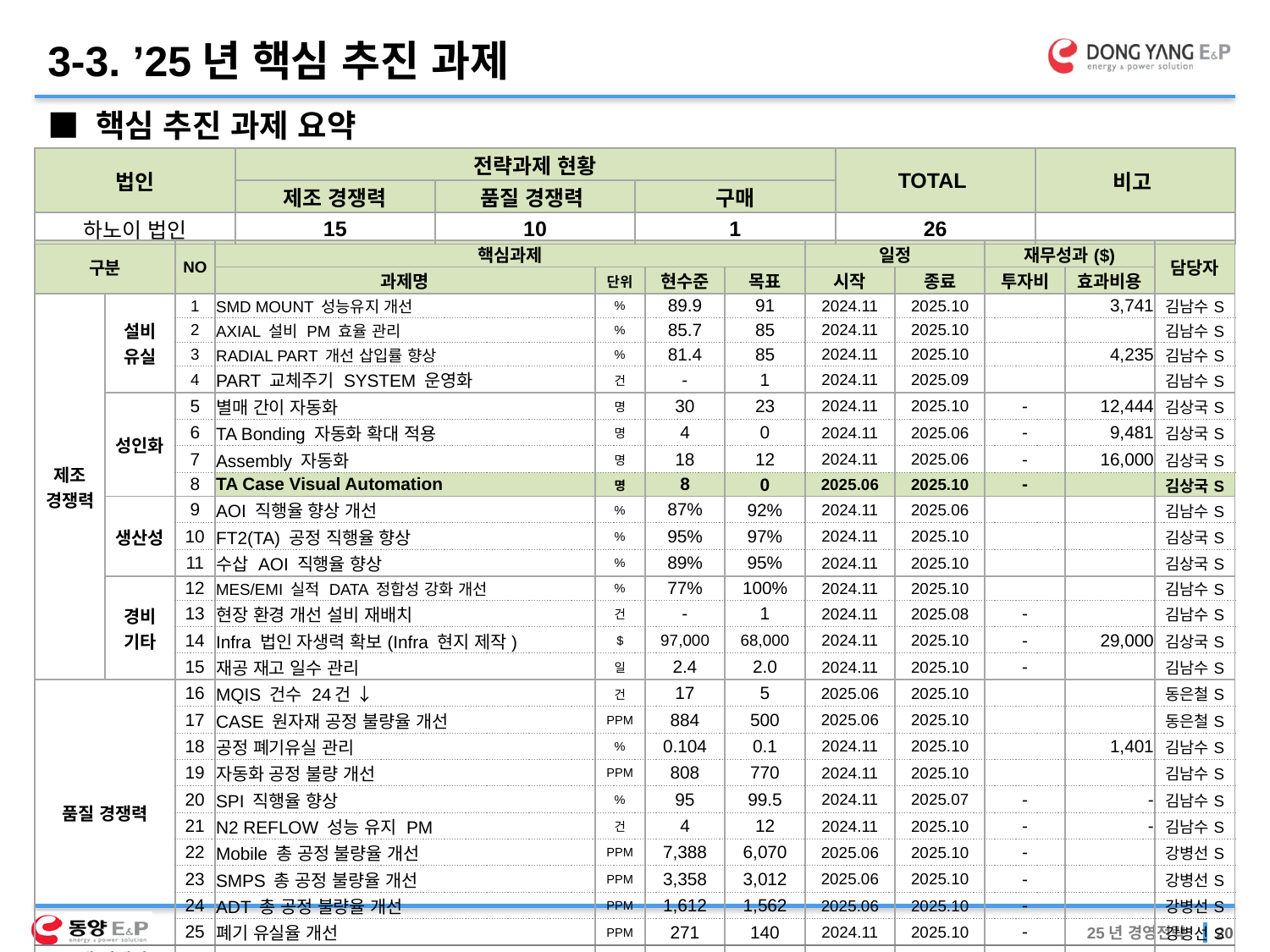

3-3. ’25년 핵심 추진 과제
■ 핵심 추진 과제 요약
| 법인 | 전략과제 현황 |  |  | TOTAL | 비고 |
| --- | --- | --- | --- | --- | --- |
|  | 제조 경쟁력 | 품질 경쟁력 | 구매 |  |  |
| 하노이 법인 | 15 | 10 | 1 | 26 |  |
| 구분 |  | NO | 핵심과제 |  |  |  | 일정 |  | 재무성과($) |  | 담당자 |
| --- | --- | --- | --- | --- | --- | --- | --- | --- | --- | --- | --- |
|  |  |  | 과제명 | 단위 | 현수준 | 목표 | 시작 | 종료 | 투자비 | 효과비용 |  |
| 제조 경쟁력 | 설비 유실 | 1 | SMD MOUNT 성능유지 개선 | % | 89.9 | 91 | 2024.11 | 2025.10 |  | 3,741 | 김남수S |
|  |  | 2 | AXIAL 설비 PM 효율 관리 | % | 85.7 | 85 | 2024.11 | 2025.10 |  |  | 김남수S |
|  |  | 3 | RADIAL PART 개선 삽입률 향상 | % | 81.4 | 85 | 2024.11 | 2025.10 |  | 4,235 | 김남수S |
|  |  | 4 | PART 교체주기 SYSTEM 운영화 | 건 | - | 1 | 2024.11 | 2025.09 |  |  | 김남수S |
|  | 성인화 | 5 | 별매 간이 자동화 | 명 | 30 | 23 | 2024.11 | 2025.10 | - | 12,444 | 김상국S |
|  |  | 6 | TA Bonding 자동화 확대 적용 | 명 | 4 | 0 | 2024.11 | 2025.06 | - | 9,481 | 김상국S |
|  |  | 7 | Assembly 자동화 | 명 | 18 | 12 | 2024.11 | 2025.06 | - | 16,000 | 김상국S |
|  |  | 8 | TA Case Visual Automation | 명 | 8 | 0 | 2025.06 | 2025.10 | - |  | 김상국S |
|  | 생산성 | 9 | AOI 직행율 향상 개선 | % | 87% | 92% | 2024.11 | 2025.06 |  |  | 김남수S |
|  |  | 10 | FT2(TA) 공정 직행율 향상 | % | 95% | 97% | 2024.11 | 2025.10 |  |  | 김상국S |
|  |  | 11 | 수삽 AOI 직행율 향상 | % | 89% | 95% | 2024.11 | 2025.10 |  |  | 김상국S |
|  | 경비 기타 | 12 | MES/EMI 실적 DATA 정합성 강화 개선 | % | 77% | 100% | 2024.11 | 2025.10 |  |  | 김남수S |
|  |  | 13 | 현장 환경 개선 설비 재배치 | 건 | - | 1 | 2024.11 | 2025.08 | - |  | 김남수S |
|  |  | 14 | Infra 법인 자생력 확보(Infra 현지 제작) | $ | 97,000 | 68,000 | 2024.11 | 2025.10 | - | 29,000 | 김상국S |
|  |  | 15 | 재공 재고 일수 관리 | 일 | 2.4 | 2.0 | 2024.11 | 2025.10 | - |  | 김남수S |
| 품질 경쟁력 |  | 16 | MQIS 건수 24건 ↓ | 건 | 17 | 5 | 2025.06 | 2025.10 |  |  | 동은철S |
|  |  | 17 | CASE 원자재 공정 불량율 개선 | PPM | 884 | 500 | 2025.06 | 2025.10 |  |  | 동은철S |
|  |  | 18 | 공정 폐기유실 관리 | % | 0.104 | 0.1 | 2024.11 | 2025.10 |  | 1,401 | 김남수S |
|  |  | 19 | 자동화 공정 불량 개선 | PPM | 808 | 770 | 2024.11 | 2025.10 |  |  | 김남수S |
|  |  | 20 | SPI 직행율 향상 | % | 95 | 99.5 | 2024.11 | 2025.07 | - | - | 김남수S |
|  |  | 21 | N2 REFLOW 성능 유지 PM | 건 | 4 | 12 | 2024.11 | 2025.10 | - | - | 김남수S |
|  |  | 22 | Mobile 총 공정 불량율 개선 | PPM | 7,388 | 6,070 | 2025.06 | 2025.10 | - |  | 강병선S |
|  |  | 23 | SMPS 총 공정 불량율 개선 | PPM | 3,358 | 3,012 | 2025.06 | 2025.10 | - |  | 강병선S |
|  |  | 24 | ADT 총 공정 불량율 개선 | PPM | 1,612 | 1,562 | 2025.06 | 2025.10 | - |  | 강병선S |
|  |  | 25 | 폐기 유실율 개선 | PPM | 271 | 140 | 2024.11 | 2025.10 | - |  | 강병선S |
| 구매 경쟁력 |  | 26 | 원자재 재고일수 감축 | 일 | 10.2 | 10.4 | 2024.11 | 2025.12 | - | - | 유진선C |